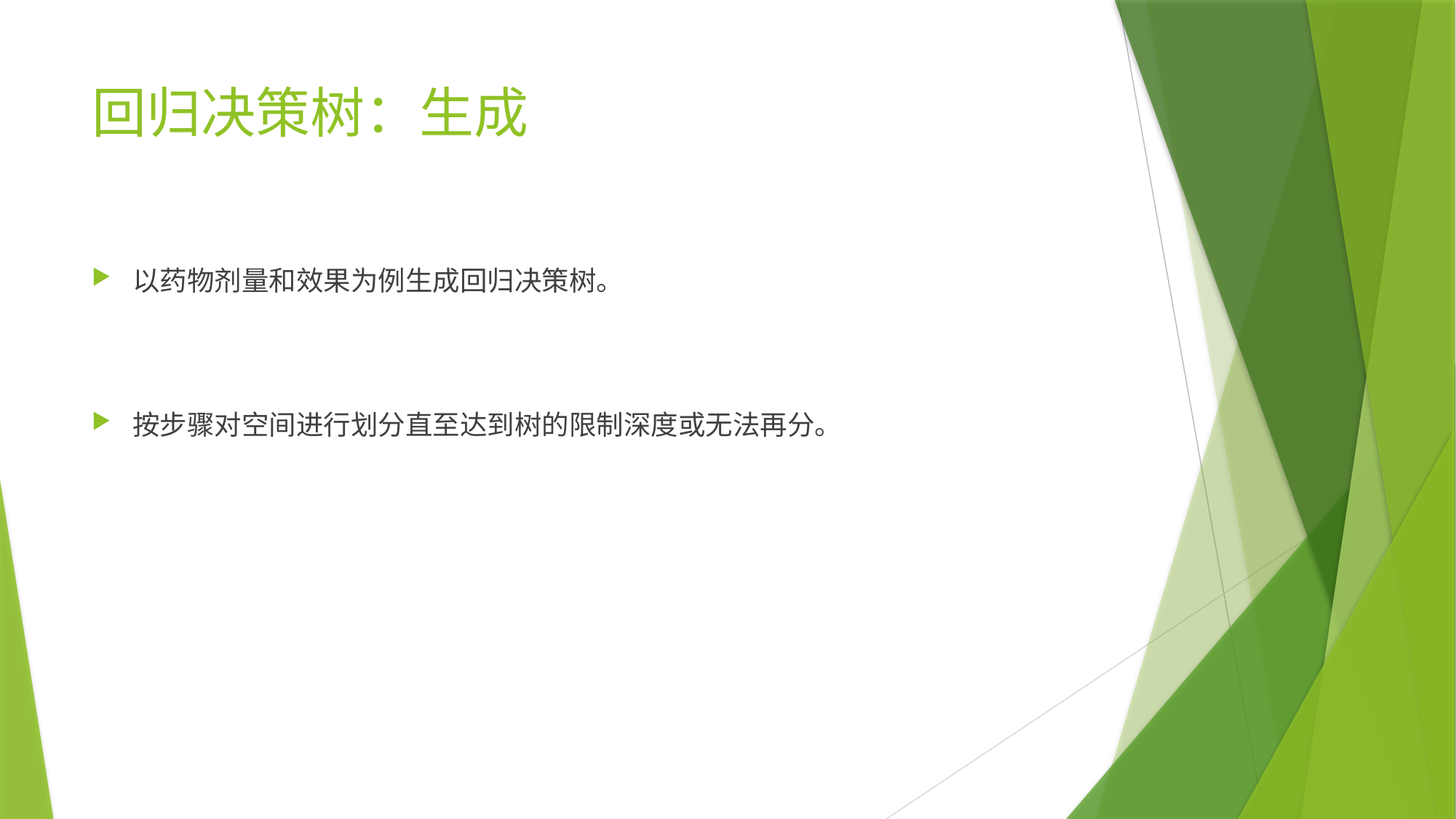

# 回归决策树：生成
以药物剂量和效果为例生成回归决策树。

按步骤对空间进行划分直至达到树的限制深度或无法再分。